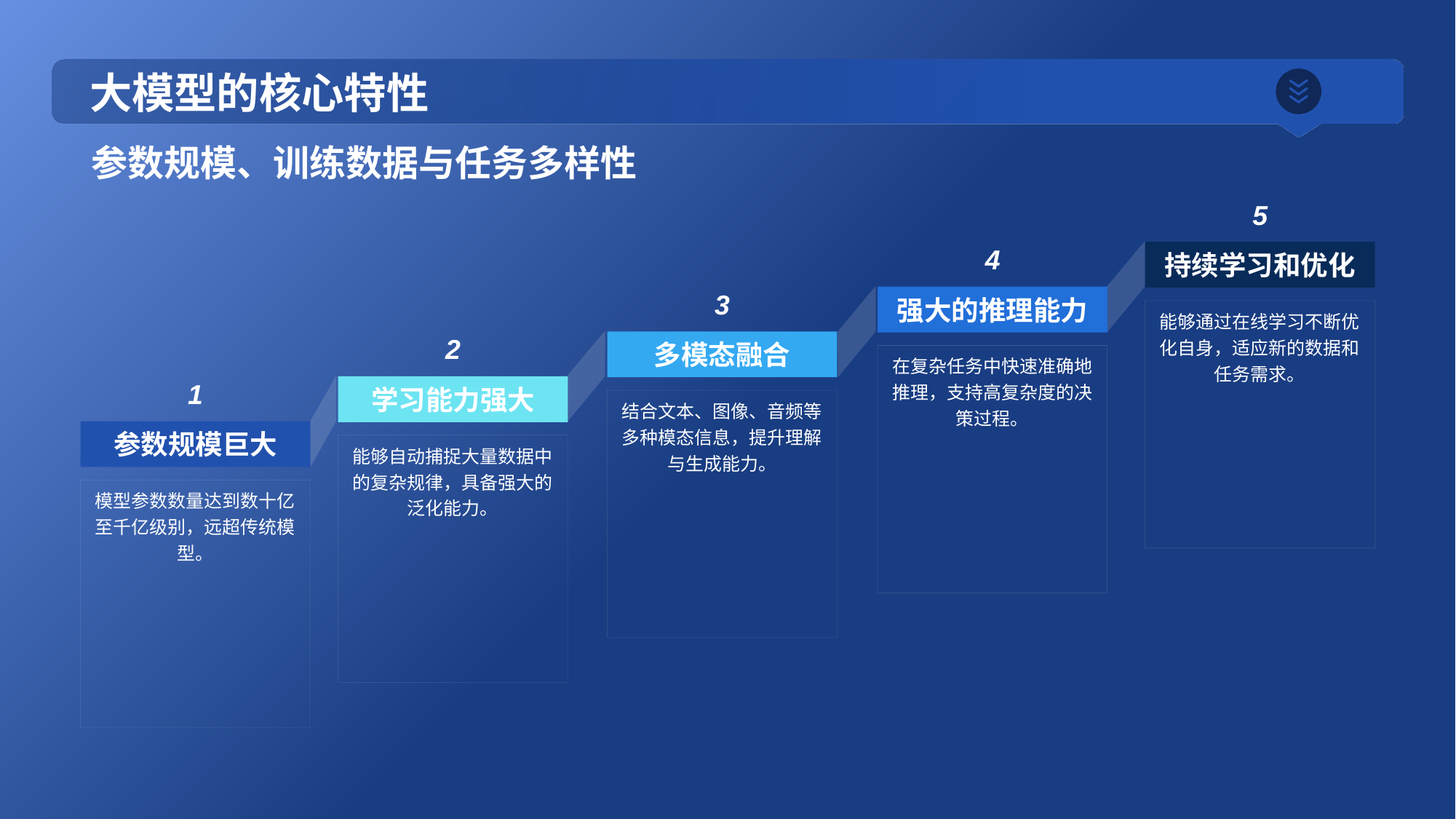

# 大模型的核心特性
参数规模、训练数据与任务多样性
5
持续学习和优化
能够通过在线学习不断优化自身，适应新的数据和任务需求。
4
强大的推理能力
在复杂任务中快速准确地推理，支持高复杂度的决策过程。

3
多模态融合
结合文本、图像、音频等多种模态信息，提升理解与生成能力。

2
学习能力强大
能够自动捕捉大量数据中的复杂规律，具备强大的泛化能力。

1
参数规模巨大
模型参数数量达到数十亿至千亿级别，远超传统模型。